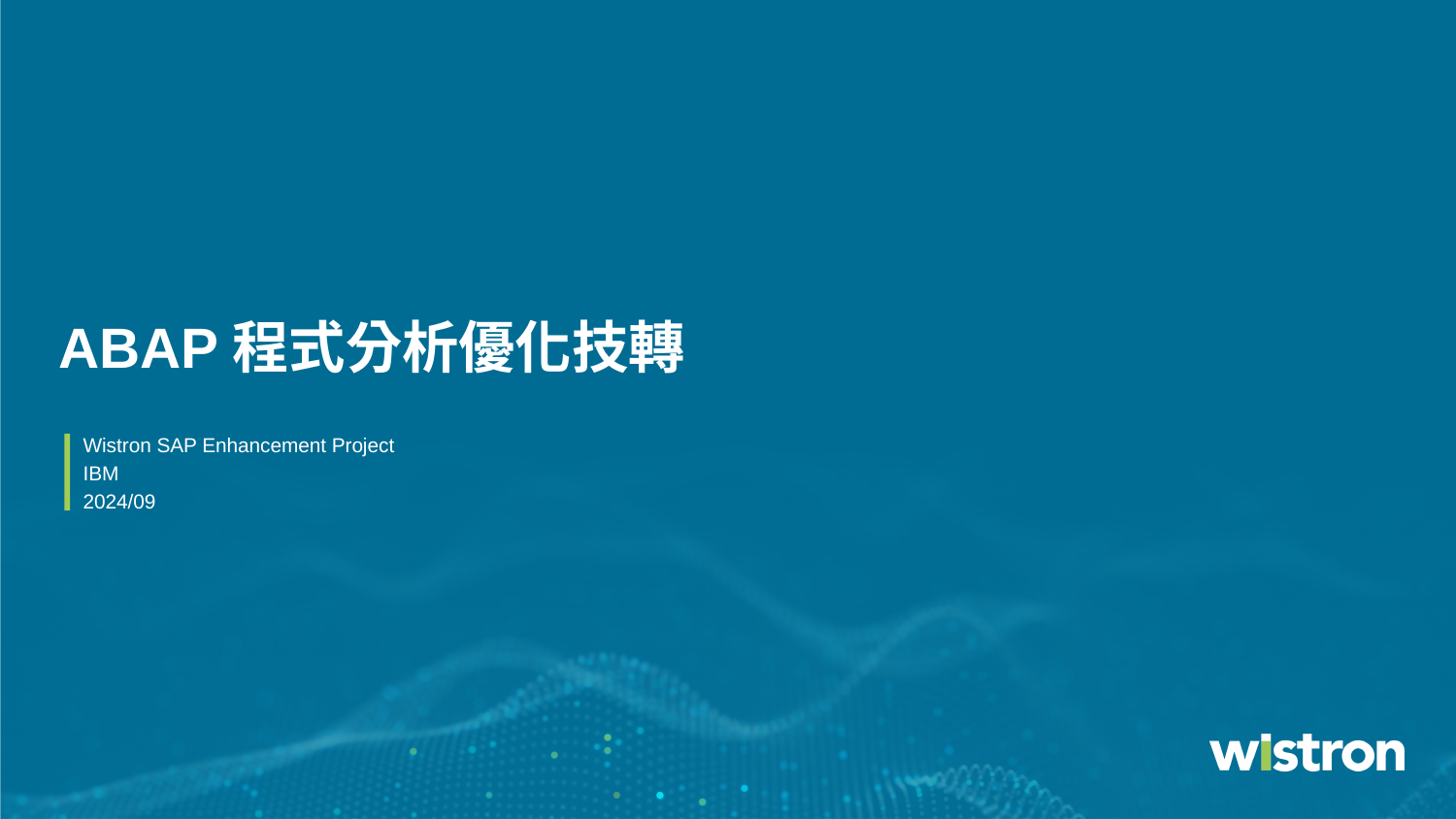

# ABAP程式分析優化技轉
Wistron SAP Enhancement Project
IBM
2024/09